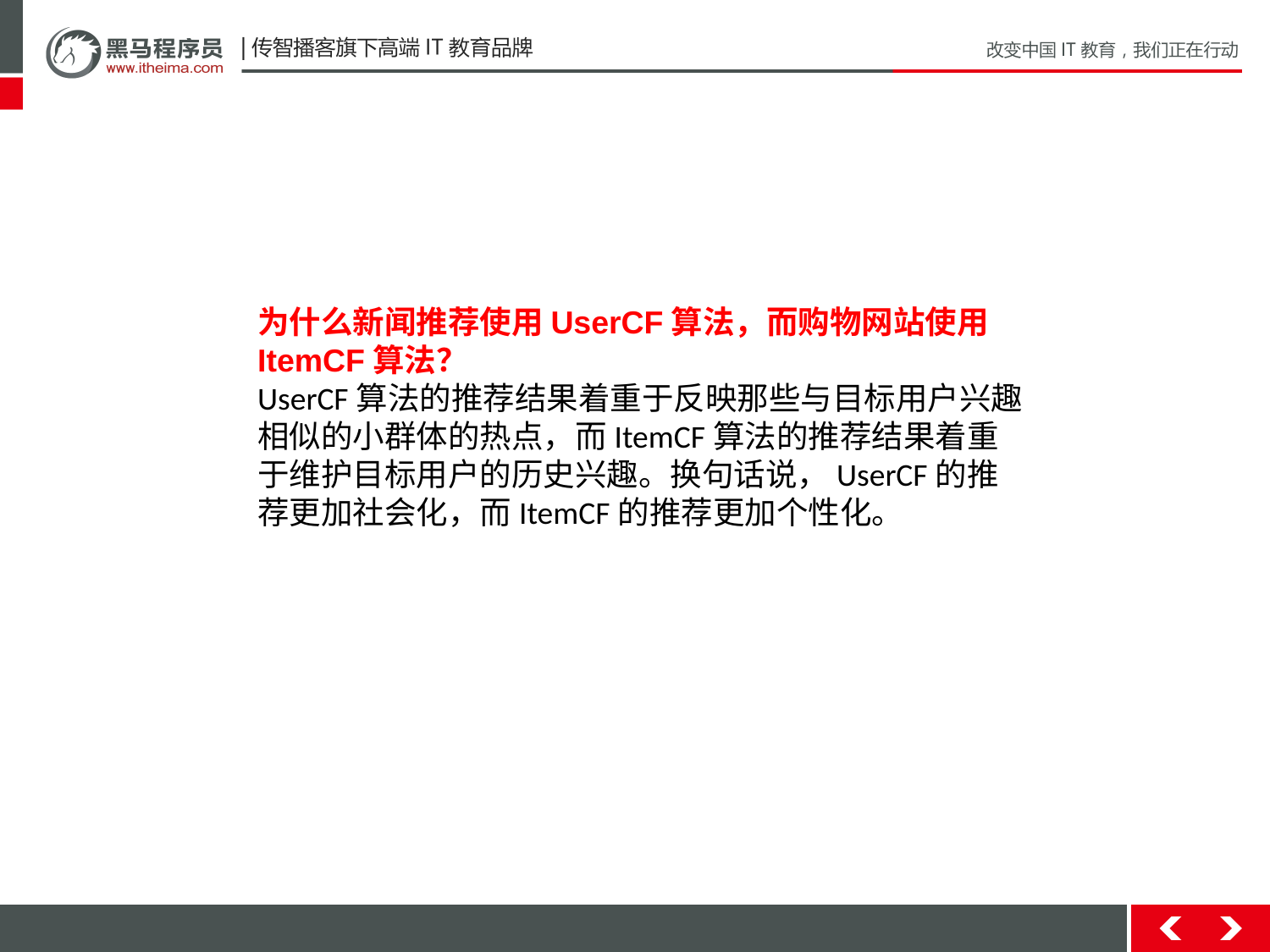

为什么新闻推荐使用UserCF算法，而购物网站使用ItemCF算法？ 
UserCF算法的推荐结果着重于反映那些与目标用户兴趣相似的小群体的热点，而ItemCF算法的推荐结果着重于维护目标用户的历史兴趣。换句话说，UserCF的推荐更加社会化，而ItemCF的推荐更加个性化。